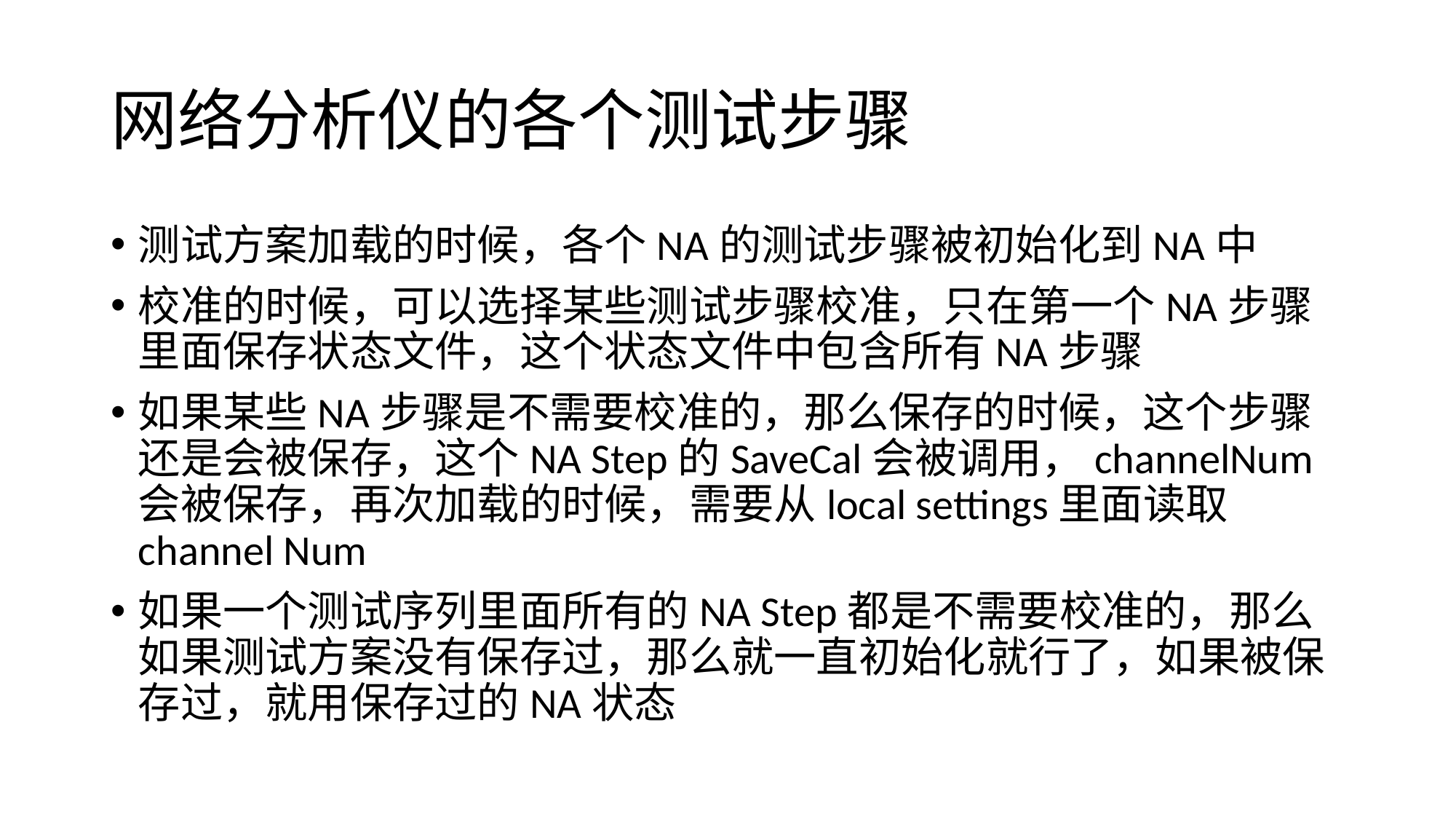

# 网络分析仪的各个测试步骤
测试方案加载的时候，各个NA的测试步骤被初始化到NA中
校准的时候，可以选择某些测试步骤校准，只在第一个NA步骤里面保存状态文件，这个状态文件中包含所有NA步骤
如果某些NA步骤是不需要校准的，那么保存的时候，这个步骤还是会被保存，这个NA Step的SaveCal会被调用，channelNum会被保存，再次加载的时候，需要从local settings里面读取channel Num
如果一个测试序列里面所有的NA Step都是不需要校准的，那么如果测试方案没有保存过，那么就一直初始化就行了，如果被保存过，就用保存过的NA状态